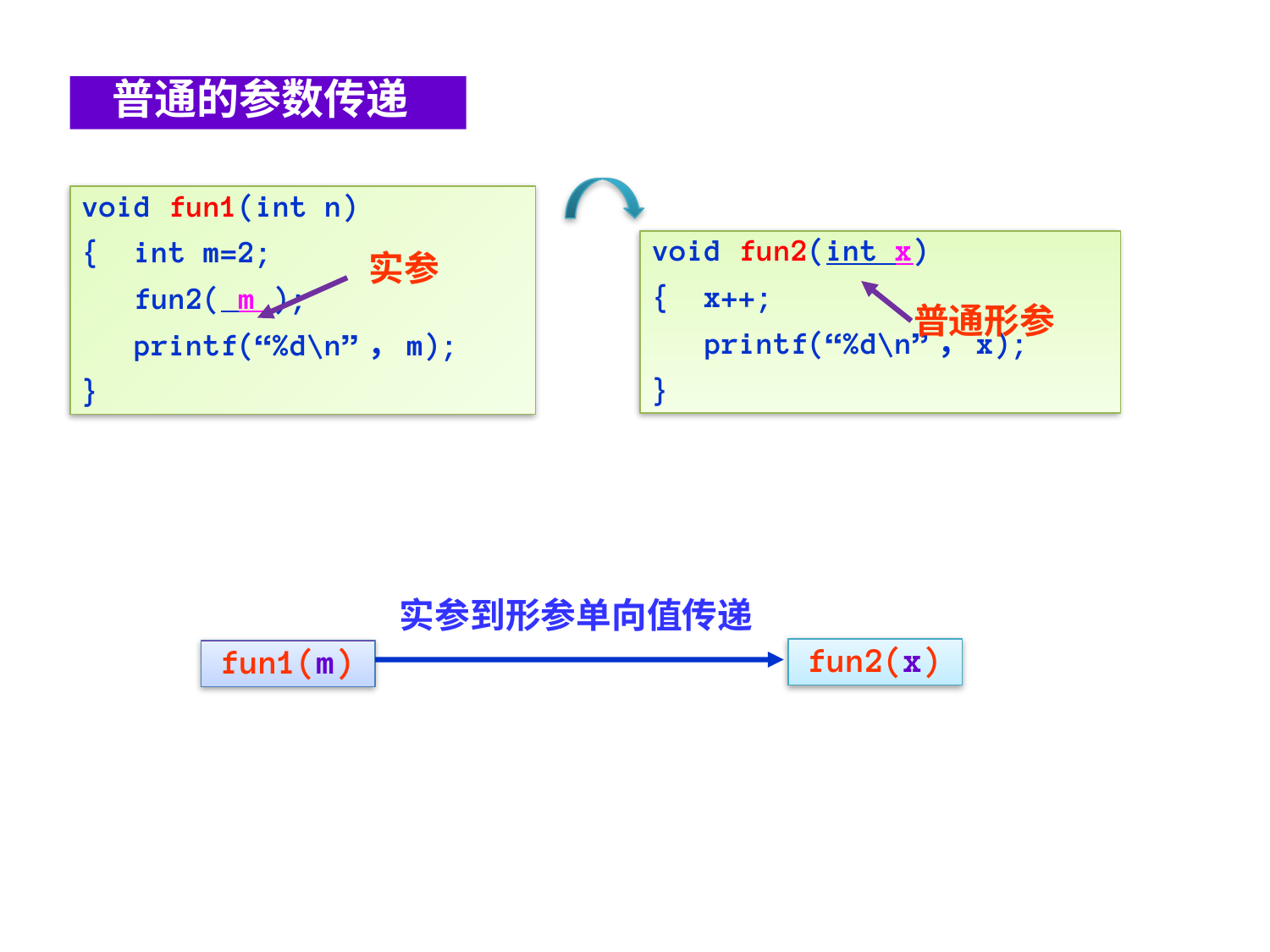

普通的参数传递

void fun1(int n)
{  int m=2;
   fun2( m );
   printf(“%d\n”，m);
}
void fun2(int x)
{  x++;
   printf(“%d\n”，x);
}
实参

普通形参
实参到形参单向值传递
fun2(x)
fun1(m)